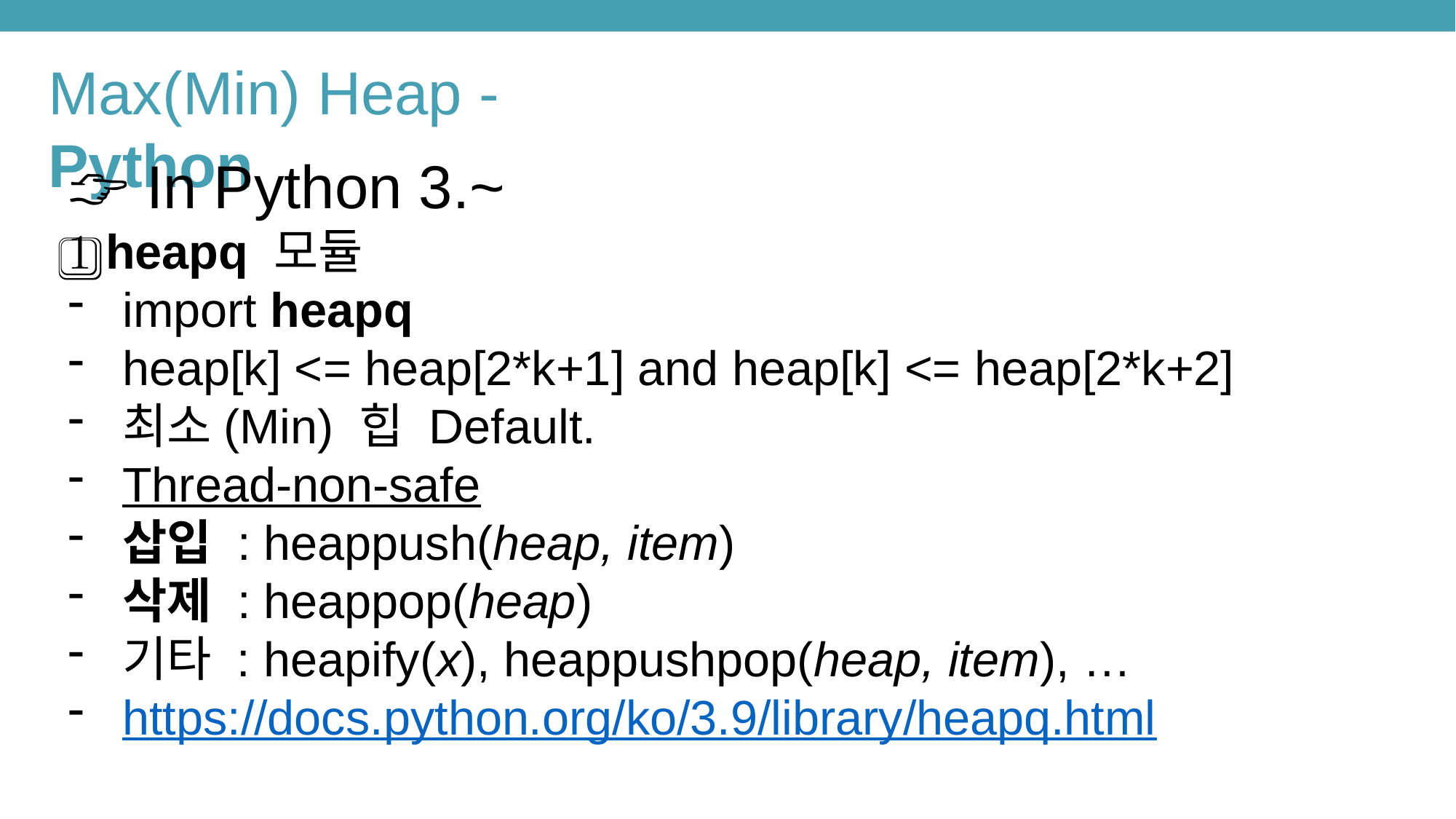

Max(Min) Heap -  Python
👉 In Python 3.~
1️⃣ heapq 모듈
import heapq
heap[k] <= heap[2*k+1] and heap[k] <= heap[2*k+2]
최소(Min) 힙 Default.
Thread-non-safe
삽입 : heappush(heap, item)
삭제 : heappop(heap)
기타 : heapify(x), heappushpop(heap, item), …
https://docs.python.org/ko/3.9/library/heapq.html